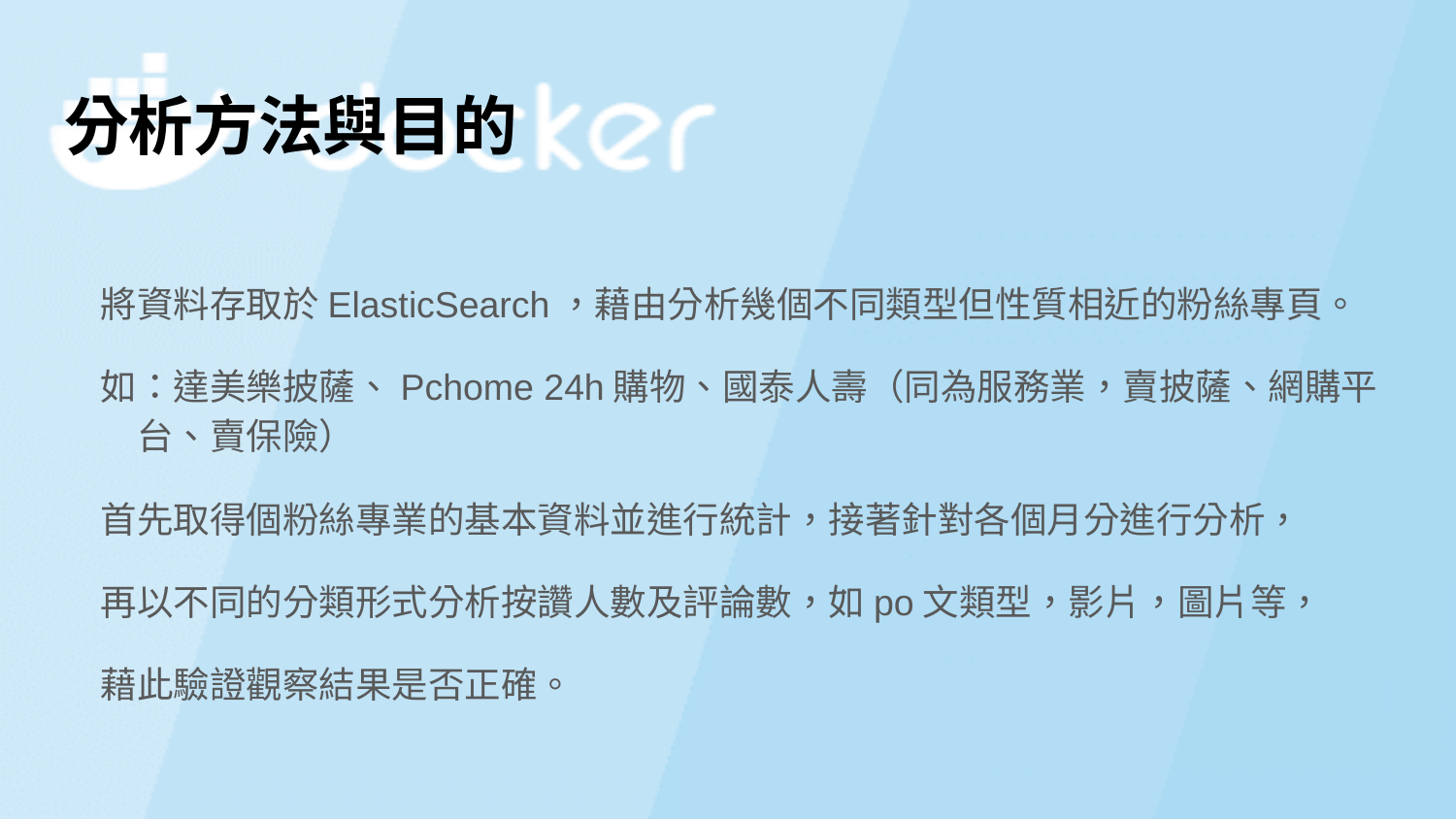

# 分析方法與目的
將資料存取於ElasticSearch，藉由分析幾個不同類型但性質相近的粉絲專頁。
如：達美樂披薩、Pchome 24h購物、國泰人壽（同為服務業，賣披薩、網購平台、賣保險）
首先取得個粉絲專業的基本資料並進行統計，接著針對各個月分進行分析，
再以不同的分類形式分析按讚人數及評論數，如po文類型，影片，圖片等，
藉此驗證觀察結果是否正確。